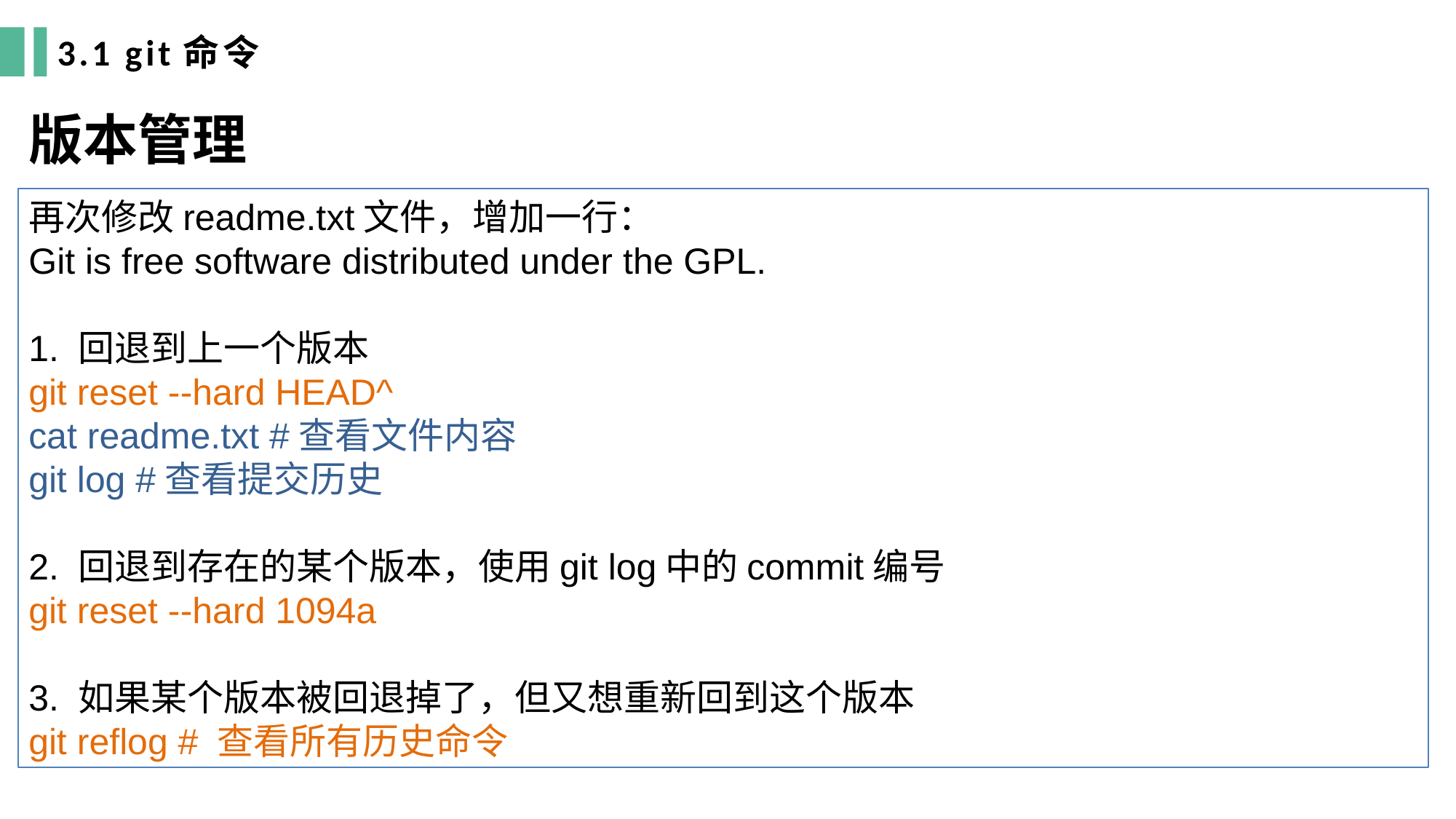

3.1 git命令
版本管理
再次修改readme.txt文件，增加一行：
Git is free software distributed under the GPL.

1. 回退到上一个版本
git reset --hard HEAD^
cat readme.txt #查看文件内容
git log #查看提交历史

2. 回退到存在的某个版本，使用git log中的commit编号
git reset --hard 1094a

3. 如果某个版本被回退掉了，但又想重新回到这个版本
git reflog # 查看所有历史命令